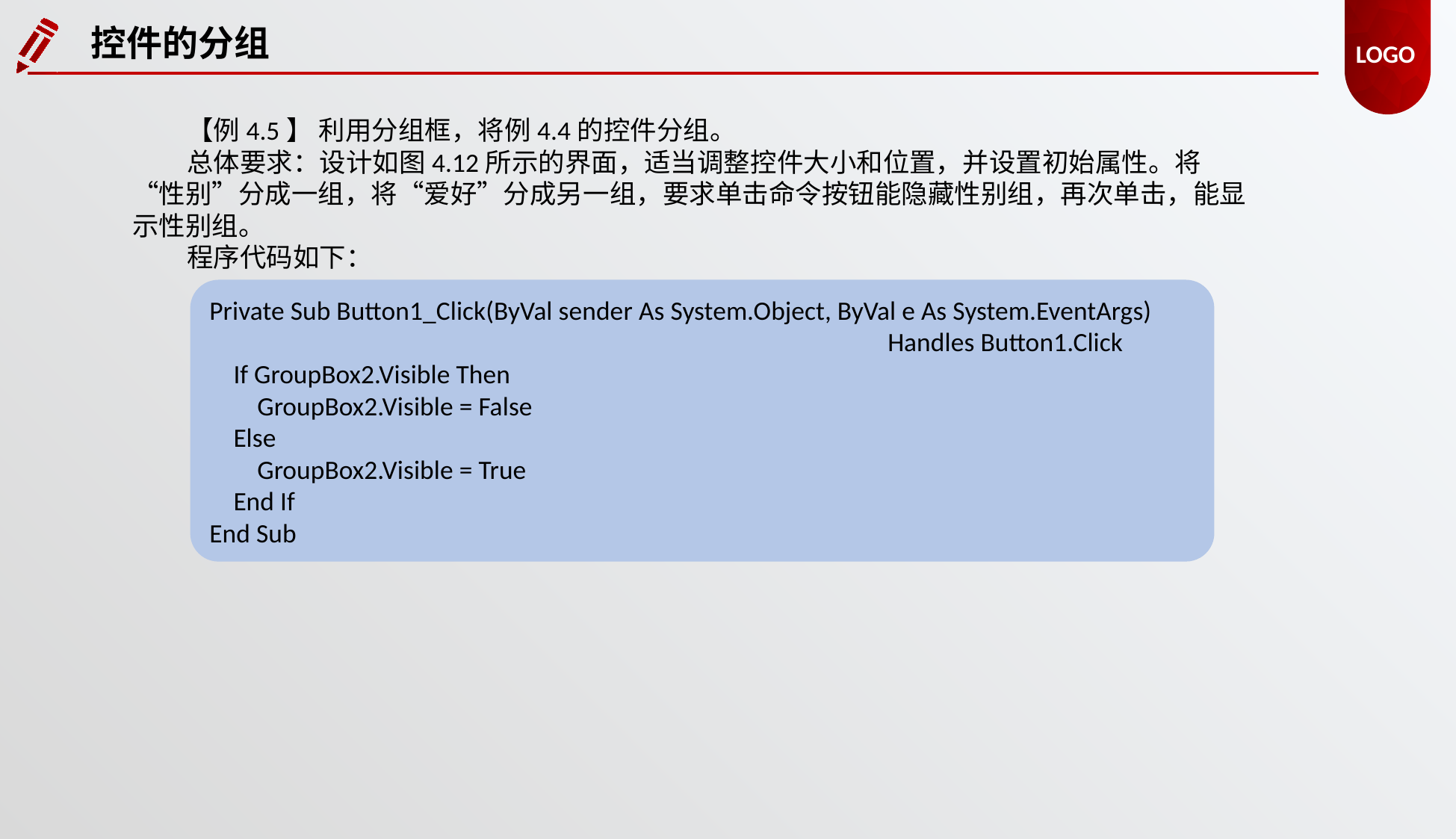

控件的分组
【例4.5】 利用分组框，将例4.4的控件分组。
总体要求：设计如图4.12所示的界面，适当调整控件大小和位置，并设置初始属性。将“性别”分成一组，将“爱好”分成另一组，要求单击命令按钮能隐藏性别组，再次单击，能显示性别组。
程序代码如下：
Private Sub Button1_Click(ByVal sender As System.Object, ByVal e As System.EventArgs)
						 Handles Button1.Click
    If GroupBox2.Visible Then
        GroupBox2.Visible = False
    Else
        GroupBox2.Visible = True
    End If
End Sub